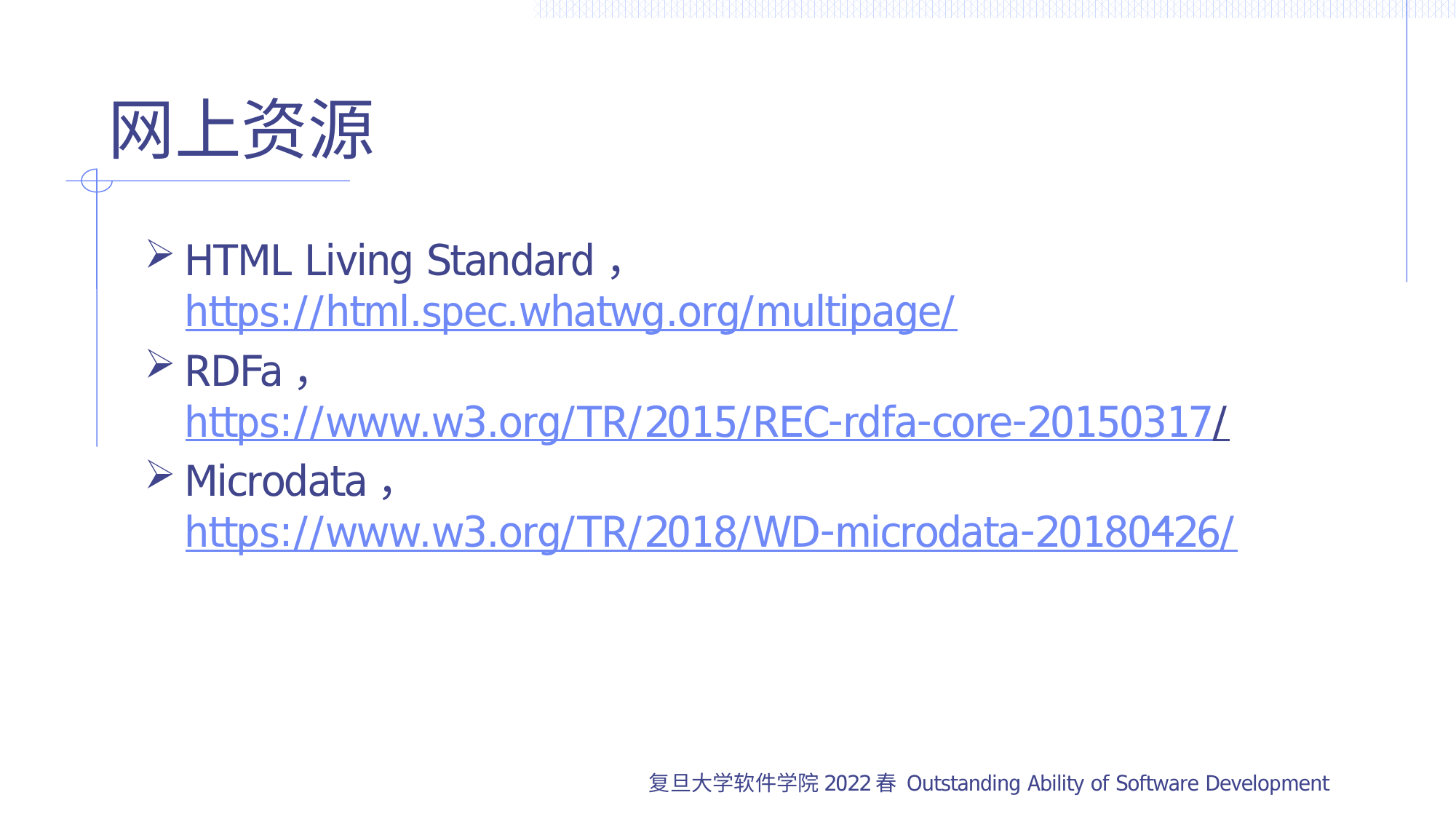

# 网上资源
HTML Living Standard，https://html.spec.whatwg.org/multipage/
RDFa， https://www.w3.org/TR/2015/REC-rdfa-core-20150317/
Microdata， https://www.w3.org/TR/2018/WD-microdata-20180426/